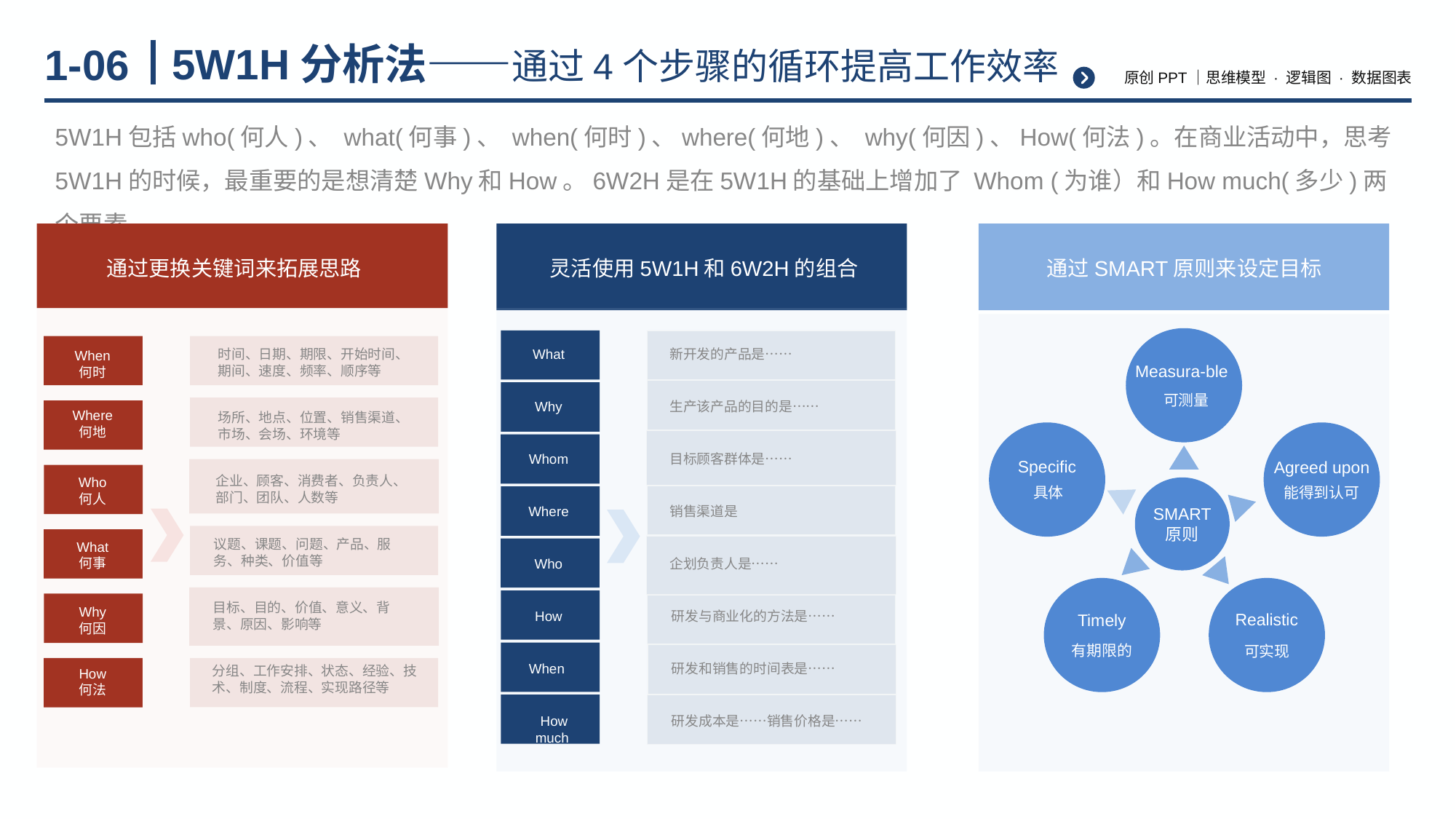

# 5W1H分析法——通过4个步骤的循环提高工作效率
1-06
5W1H包括who(何人)、 what(何事)、 when(何时)、where(何地)、 why(何因)、How(何法)。在商业活动中，思考5W1H的时候，最重要的是想清楚Why和How。6W2H是在5W1H的基础上增加了 Whom (为谁）和How much(多少)两个要素

通过更换关键词来拓展思路
灵活使用5W1H和6W2H的组合
通过SMART原则来设定目标

Measura-ble
可测量

时间、日期、期限、开始时间、期间、速度、频率、顺序等
What
新开发的产品是……
When
何时

Why
生产该产品的目的是……

Where
何地
场所、地点、位置、销售渠道、市场、会场、环境等

Specific
具体

Agreed upon
能得到认可

Whom
目标顾客群体是……

企业、顾客、消费者、负责人、部门、团队、人数等
Who
何人

SMART
原则

Where
销售渠道是

议题、课题、问题、产品、服务、种类、价值等
What
何事

Who
企划负责人是……

Timely
有期限的

Realistic
可实现

目标、目的、价值、意义、背景、原因、影响等

Why
何因
How
研发与商业化的方法是……

When
研发和销售的时间表是……
分组、工作安排、状态、经验、技术、制度、流程、实现路径等

How
何法

How much
研发成本是……销售价格是……